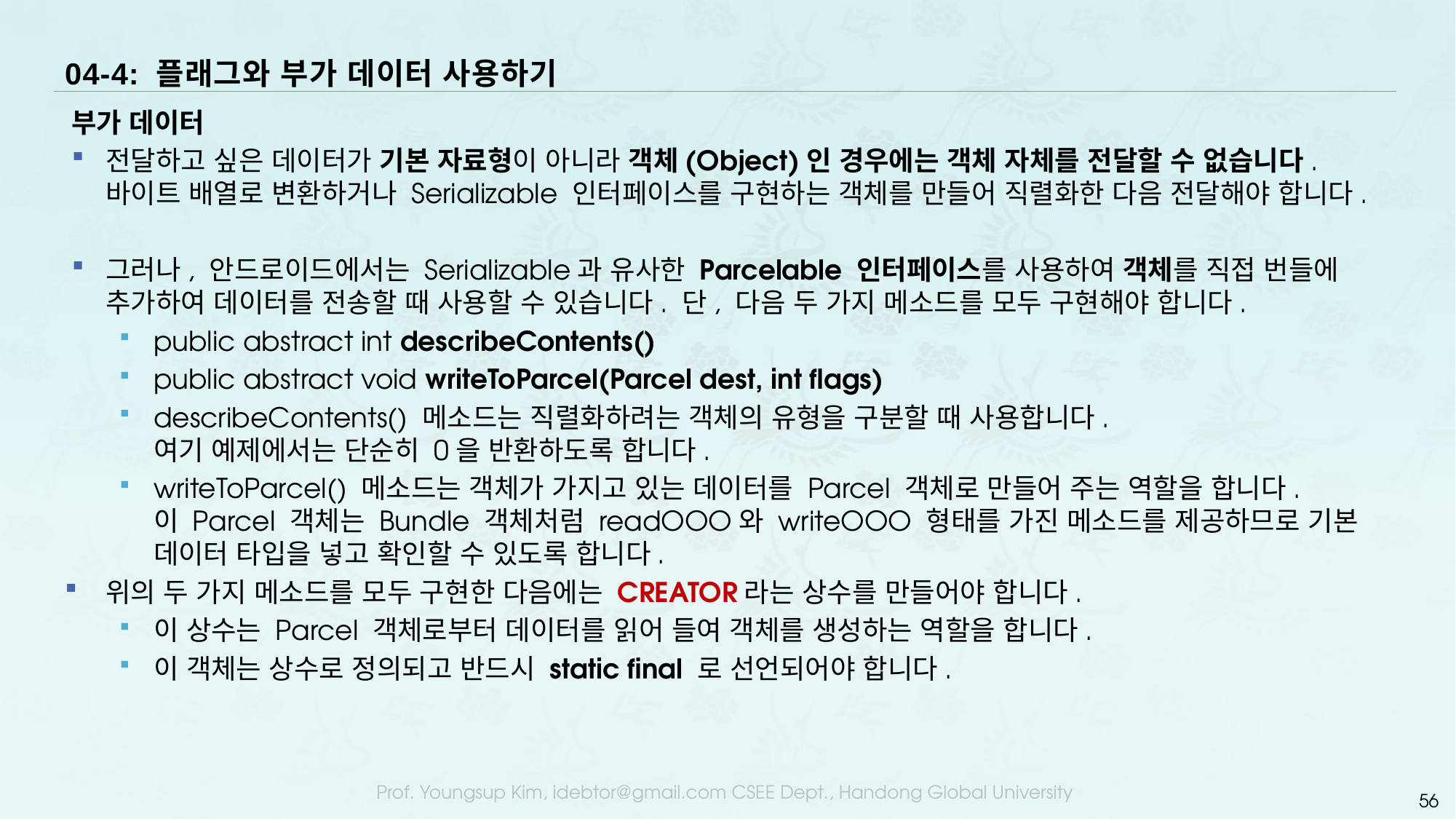

# 04-4: 플래그와 부가 데이터 사용하기
부가 데이터
전달하고 싶은 데이터가 기본 자료형이 아니라 객체(Object)인 경우에는 객체 자체를 전달할 수 없습니다. 바이트 배열로 변환하거나 Serializable 인터페이스를 구현하는 객체를 만들어 직렬화한 다음 전달해야 합니다.

그러나, 안드로이드에서는 Serializable과 유사한 Parcelable 인터페이스를 사용하여 객체를 직접 번들에 추가하여 데이터를 전송할 때 사용할 수 있습니다. 단, 다음 두 가지 메소드를 모두 구현해야 합니다.
public abstract int describeContents()
public abstract void writeToParcel(Parcel dest, int flags)
describeContents() 메소드는 직렬화하려는 객체의 유형을 구분할 때 사용합니다.
여기 예제에서는 단순히 0을 반환하도록 합니다.
writeToParcel() 메소드는 객체가 가지고 있는 데이터를 Parcel 객체로 만들어 주는 역할을 합니다.
이 Parcel 객체는 Bundle 객체처럼 readOOO와 writeOOO 형태를 가진 메소드를 제공하므로 기본 데이터 타입을 넣고 확인할 수 있도록 합니다.
위의 두 가지 메소드를 모두 구현한 다음에는 CREATOR라는 상수를 만들어야 합니다.
이 상수는 Parcel 객체로부터 데이터를 읽어 들여 객체를 생성하는 역할을 합니다.
이 객체는 상수로 정의되고 반드시 static final 로 선언되어야 합니다.
56